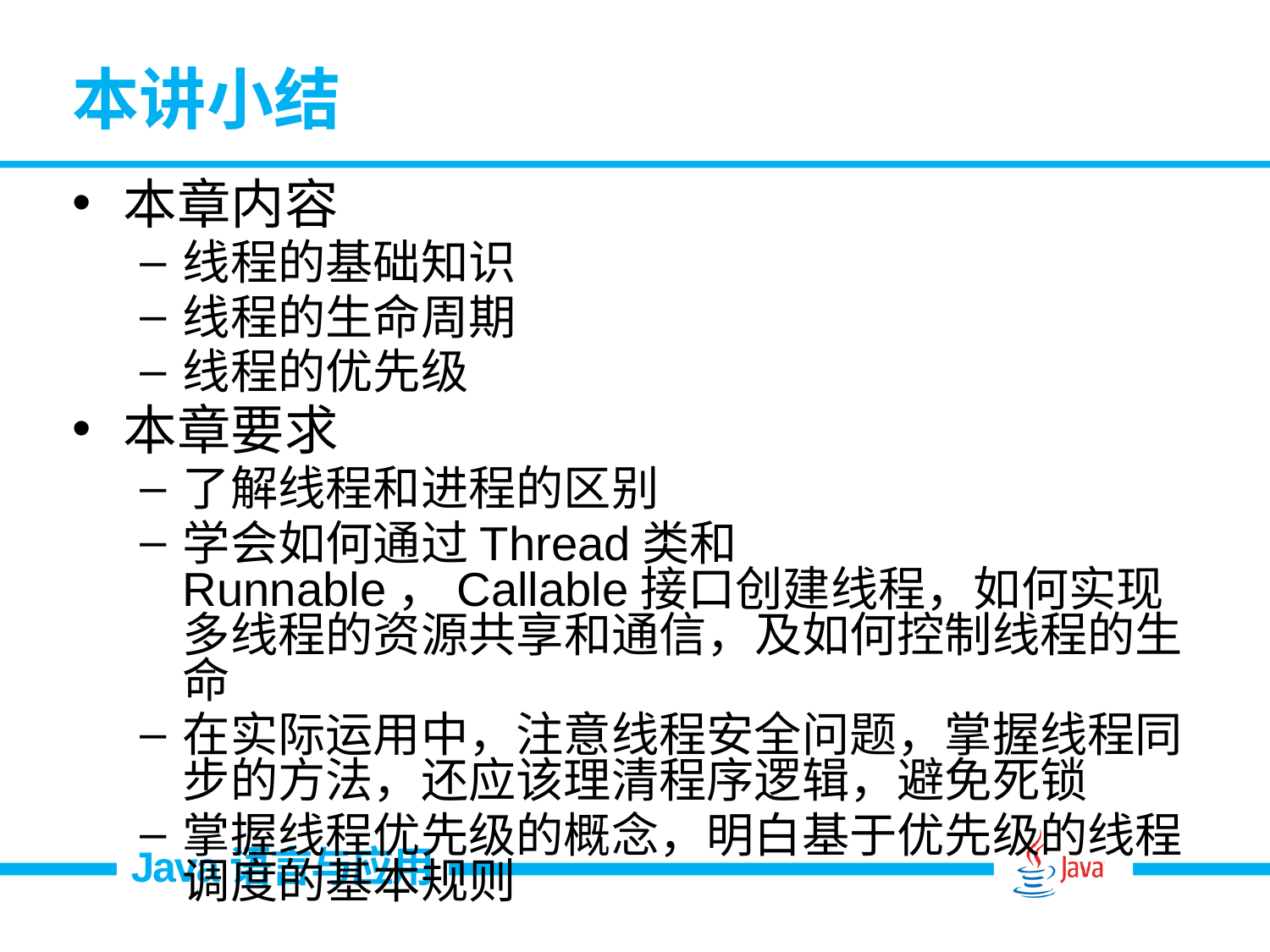

# 本讲小结
本章内容
线程的基础知识
线程的生命周期
线程的优先级
本章要求
了解线程和进程的区别
学会如何通过Thread类和Runnable，Callable接口创建线程，如何实现多线程的资源共享和通信，及如何控制线程的生命
在实际运用中，注意线程安全问题，掌握线程同步的方法，还应该理清程序逻辑，避免死锁
掌握线程优先级的概念，明白基于优先级的线程调度的基本规则